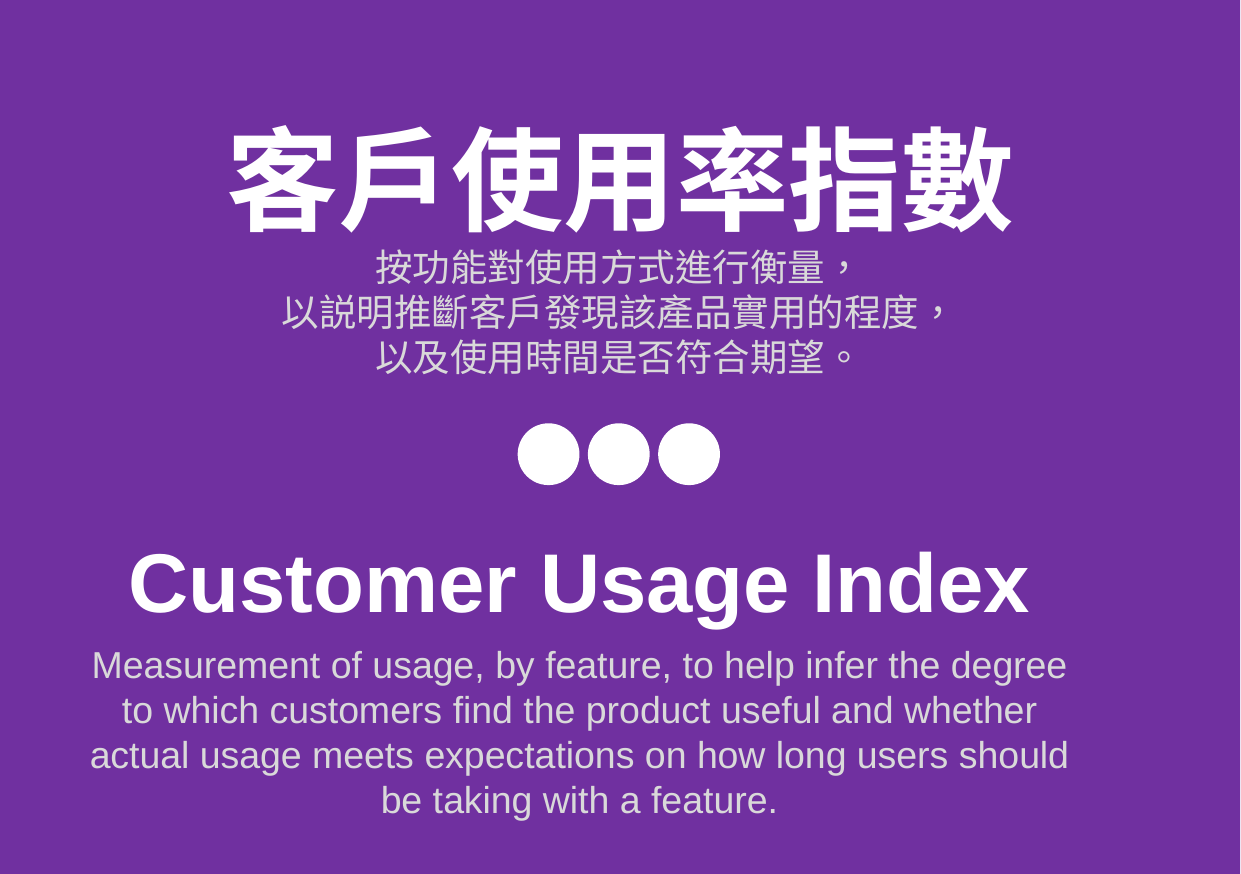

客戶使用率指數
按功能對使用方式進行衡量，
以説明推斷客戶發現該產品實用的程度，
以及使用時間是否符合期望。

Customer Usage Index
Measurement of usage, by feature, to help infer the degree to which customers find the product useful and whether actual usage meets expectations on how long users should be taking with a feature.